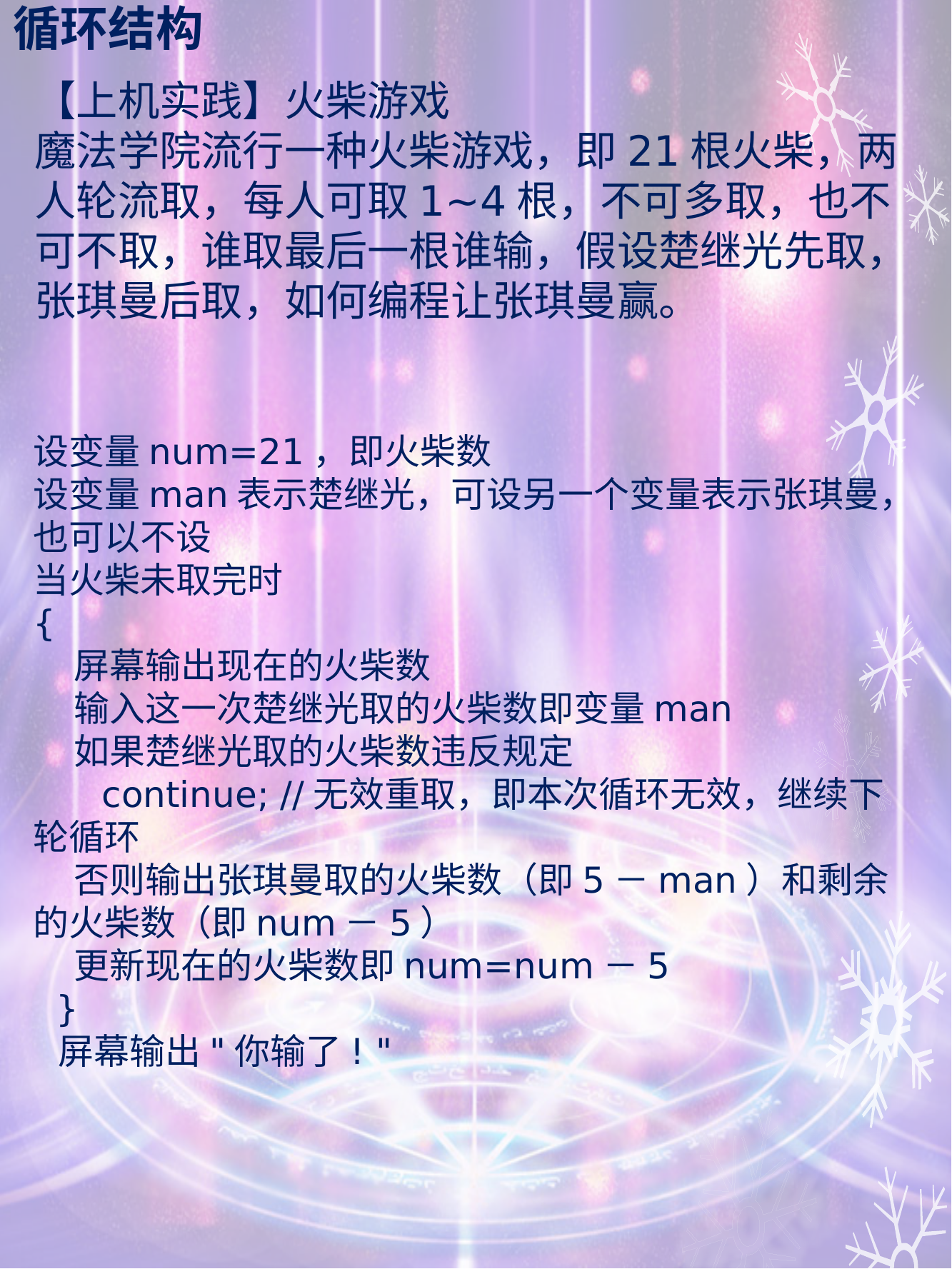

# 循环结构
【上机实践】火柴游戏
魔法学院流行一种火柴游戏，即21根火柴，两人轮流取，每人可取1~4根，不可多取，也不可不取，谁取最后一根谁输，假设楚继光先取，张琪曼后取，如何编程让张琪曼赢。

设变量num=21，即火柴数
设变量man表示楚继光，可设另一个变量表示张琪曼，也可以不设
当火柴未取完时
{
    屏幕输出现在的火柴数
    输入这一次楚继光取的火柴数即变量man
    如果楚继光取的火柴数违反规定
      continue; //无效重取，即本次循环无效，继续下轮循环
    否则输出张琪曼取的火柴数（即5－man）和剩余的火柴数（即num－5）
    更新现在的火柴数即num=num－5
  }
  屏幕输出"你输了! "